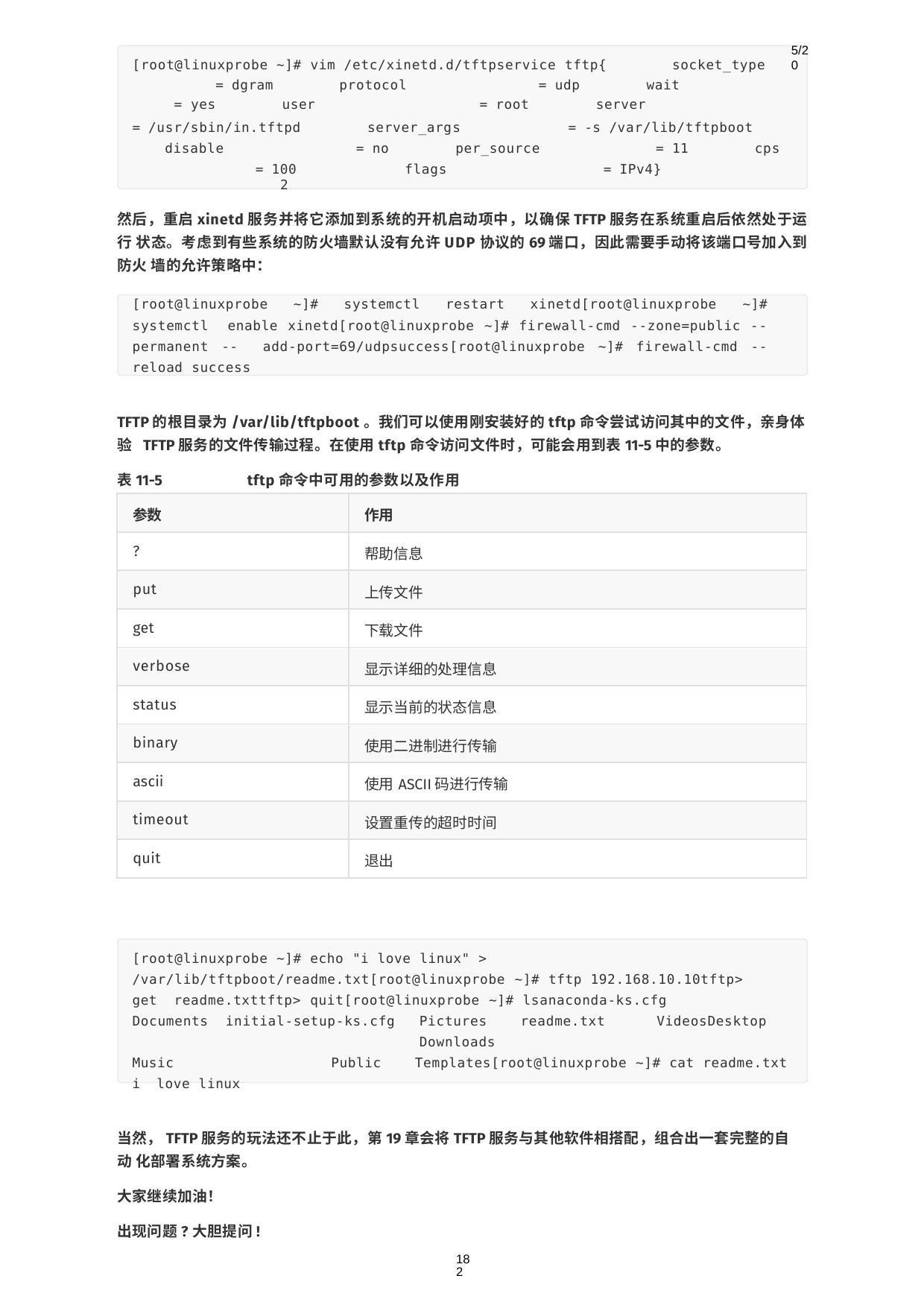

5/20

[root@linuxprobe ~]# vim /etc/xinetd.d/tftpservice tftp{
socket_type
| = dgram | protocol |  | = udp | wait |
| --- | --- | --- | --- | --- |
| = yes user |  | = root |  | server |
= /usr/sbin/in.tftpd  disable
= 100 2
= -s /var/lib/tftpboot
= 11
= IPv4}
server_args
= no
per_source
cps
flags
然后，重启xinetd服务并将它添加到系统的开机启动项中，以确保TFTP服务在系统重启后依然处于运行 状态。考虑到有些系统的防火墙默认没有允许UDP协议的69端口，因此需要手动将该端口号加入到防火 墙的允许策略中：

[root@linuxprobe ~]# systemctl restart xinetd[root@linuxprobe ~]# systemctl  enable xinetd[root@linuxprobe ~]# firewall-cmd --zone=public --permanent --  add-port=69/udpsuccess[root@linuxprobe ~]# firewall-cmd --reload success

TFTP的根目录为/var/lib/tftpboot。我们可以使用刚安装好的tftp命令尝试访问其中的文件，亲身体验  TFTP服务的文件传输过程。在使用tftp命令访问文件时，可能会用到表11-5中的参数。
表11-5	tftp命令中可用的参数以及作用

| 参数 | 作用 |
| --- | --- |
| ? | 帮助信息 |
| put | 上传文件 |
| get | 下载文件 |
| verbose | 显示详细的处理信息 |
| status | 显示当前的状态信息 |
| binary | 使用二进制进行传输 |
| ascii | 使用ASCII码进行传输 |
| timeout | 设置重传的超时时间 |
| quit | 退出 |

[root@linuxprobe ~]# echo "i love linux" >
/var/lib/tftpboot/readme.txt[root@linuxprobe ~]# tftp 192.168.10.10tftp> get  readme.txttftp> quit[root@linuxprobe ~]# lsanaconda-ks.cfg	Documents  initial-setup-ks.cfg	Pictures	readme.txt	VideosDesktop		Downloads
Music	Public	Templates[root@linuxprobe ~]# cat readme.txt i  love linux

当然，TFTP服务的玩法还不止于此，第19章会将TFTP服务与其他软件相搭配，组合出一套完整的自动 化部署系统方案。
大家继续加油！
出现问题?大胆提问!
182